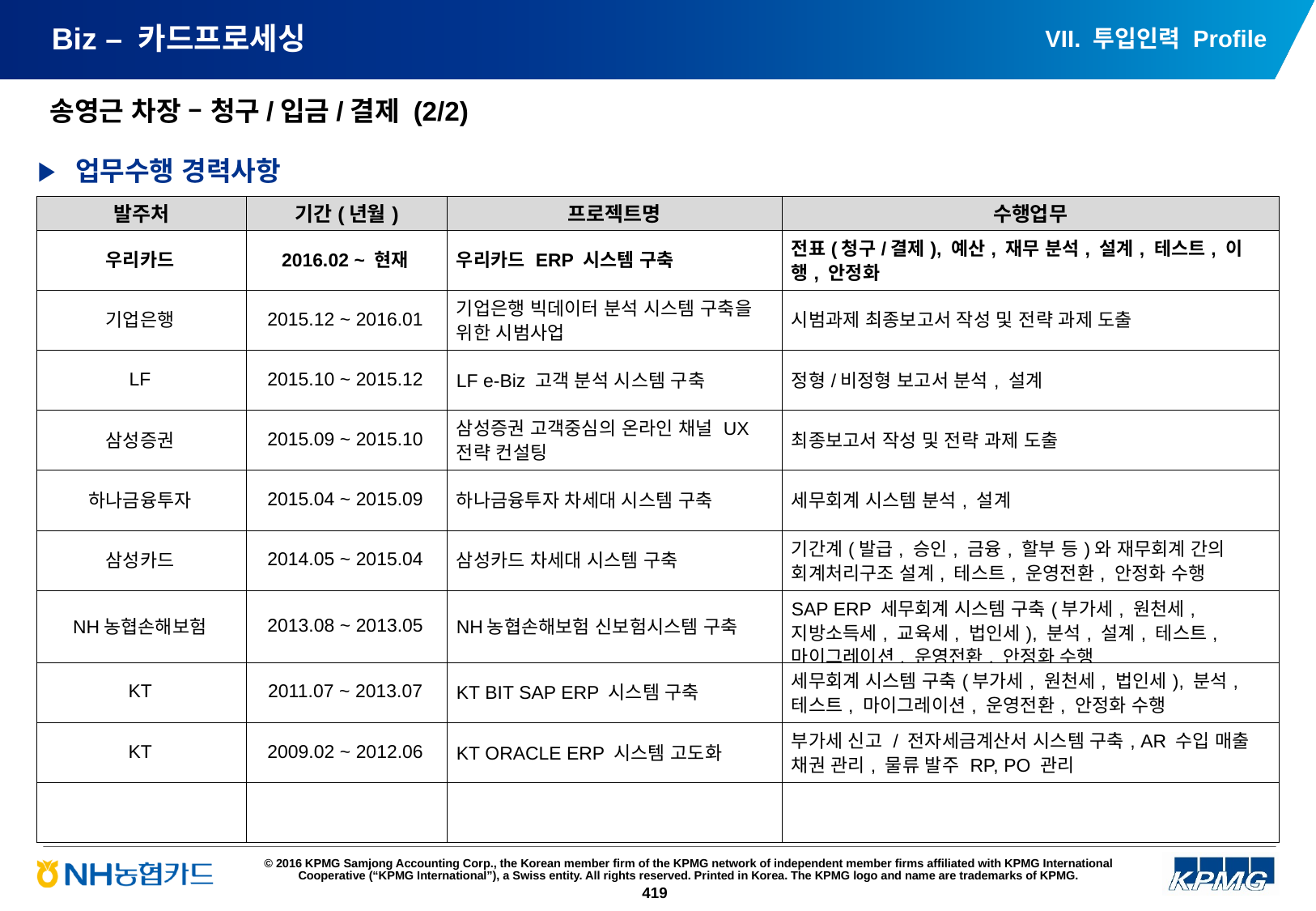

VII. 투입인력 Profile
# Biz – 카드프로세싱
송영근 차장 – 청구/입금/결제 (2/2)
업무수행 경력사항
| 발주처 | 기간(년월) | 프로젝트명 | 수행업무 |
| --- | --- | --- | --- |
| 우리카드 | 2016.02 ~ 현재 | 우리카드 ERP 시스템 구축 | 전표(청구/결제), 예산, 재무 분석, 설계, 테스트, 이행, 안정화 |
| 기업은행 | 2015.12 ~ 2016.01 | 기업은행 빅데이터 분석 시스템 구축을 위한 시범사업 | 시범과제 최종보고서 작성 및 전략 과제 도출 |
| LF | 2015.10 ~ 2015.12 | LF e-Biz 고객 분석 시스템 구축 | 정형/비정형 보고서 분석, 설계 |
| 삼성증권 | 2015.09 ~ 2015.10 | 삼성증권 고객중심의 온라인 채널 UX 전략 컨설팅 | 최종보고서 작성 및 전략 과제 도출 |
| 하나금융투자 | 2015.04 ~ 2015.09 | 하나금융투자 차세대 시스템 구축 | 세무회계 시스템 분석, 설계 |
| 삼성카드 | 2014.05 ~ 2015.04 | 삼성카드 차세대 시스템 구축 | 기간계(발급, 승인, 금융, 할부 등)와 재무회계 간의 회계처리구조 설계, 테스트, 운영전환, 안정화 수행 |
| NH농협손해보험 | 2013.08 ~ 2013.05 | NH농협손해보험 신보험시스템 구축 | SAP ERP 세무회계 시스템 구축(부가세, 원천세, 지방소득세, 교육세, 법인세), 분석, 설계, 테스트, 마이그레이션, 운영전환, 안정화 수행 |
| KT | 2011.07 ~ 2013.07 | KT BIT SAP ERP 시스템 구축 | 세무회계 시스템 구축(부가세, 원천세, 법인세), 분석, 테스트, 마이그레이션, 운영전환, 안정화 수행 |
| KT | 2009.02 ~ 2012.06 | KT ORACLE ERP 시스템 고도화 | 부가세 신고 / 전자세금계산서 시스템 구축, AR 수입 매출 채권 관리, 물류 발주 RP, PO 관리 |
|  |  |  |  |